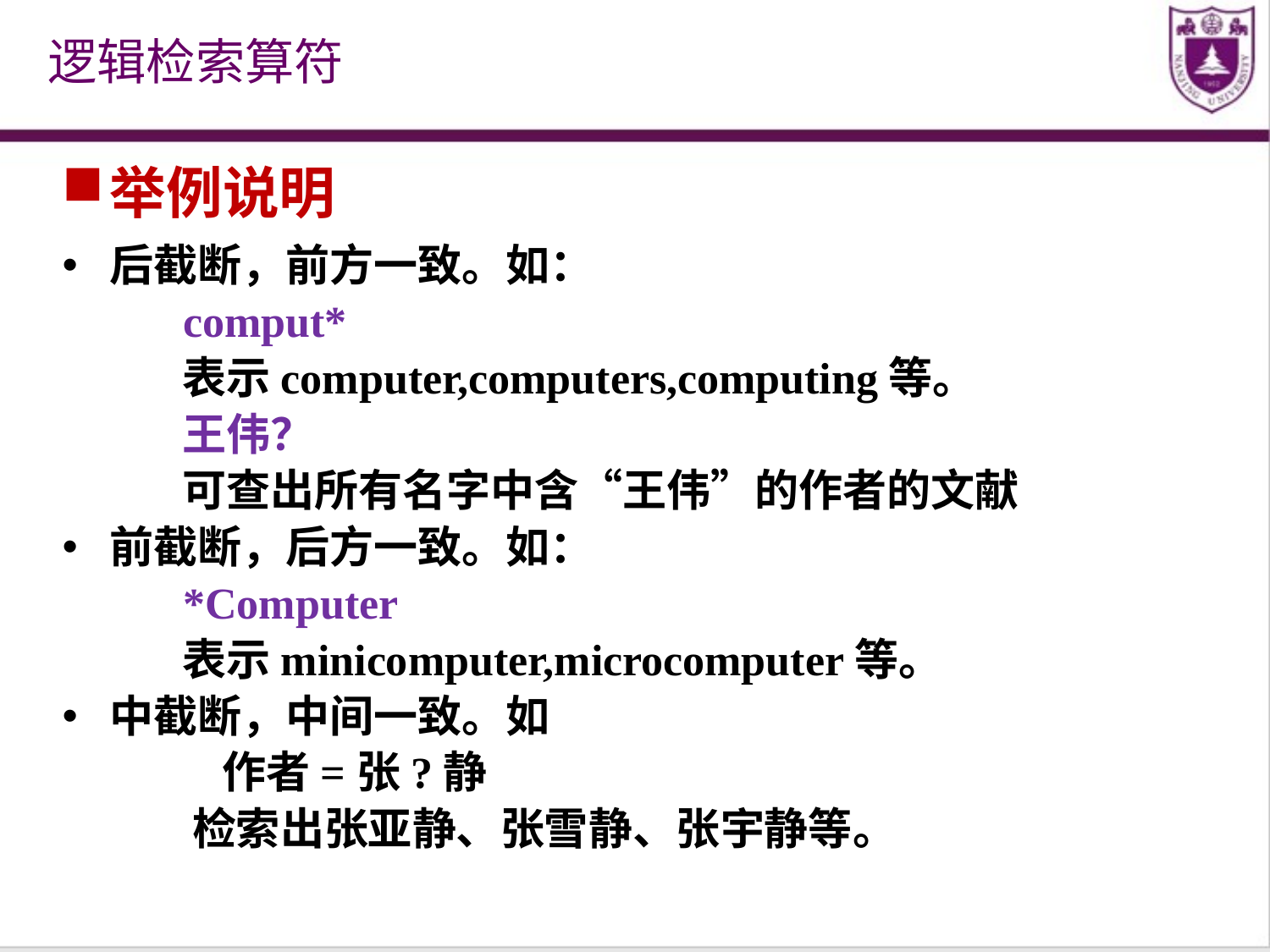

逻辑检索算符
举例说明
后截断，前方一致。如：
           comput*
           表示computer,computers,computing等。
           王伟？
           可查出所有名字中含“王伟”的作者的文献
前截断，后方一致。如：
           *Computer
           表示minicomputer,microcomputer等。
中截断，中间一致。如
               作者=张?静
            检索出张亚静、张雪静、张宇静等。